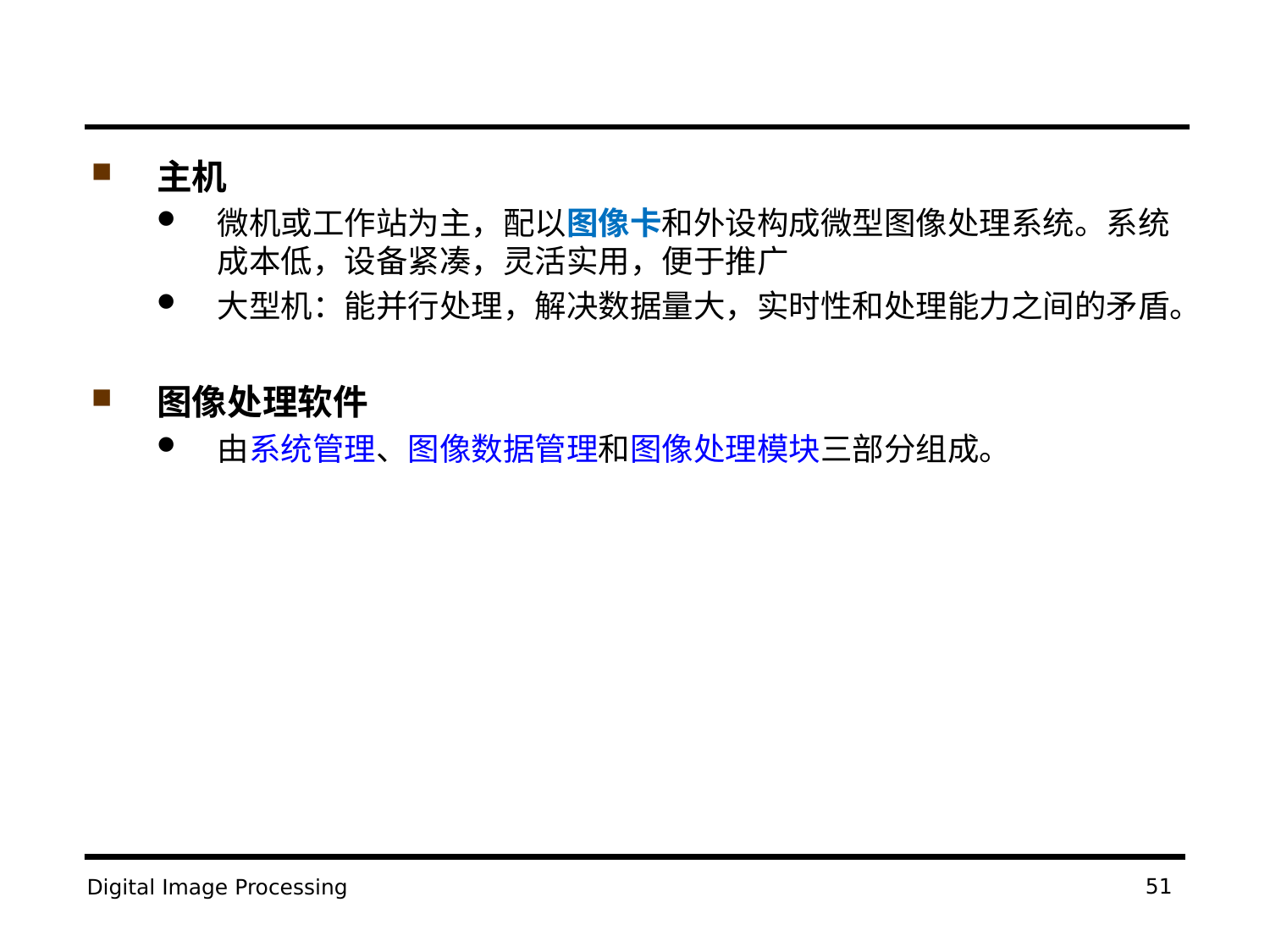

#
主机
微机或工作站为主，配以图像卡和外设构成微型图像处理系统。系统成本低，设备紧凑，灵活实用，便于推广
大型机：能并行处理，解决数据量大，实时性和处理能力之间的矛盾。

图像处理软件
由系统管理、图像数据管理和图像处理模块三部分组成。
51
Digital Image Processing